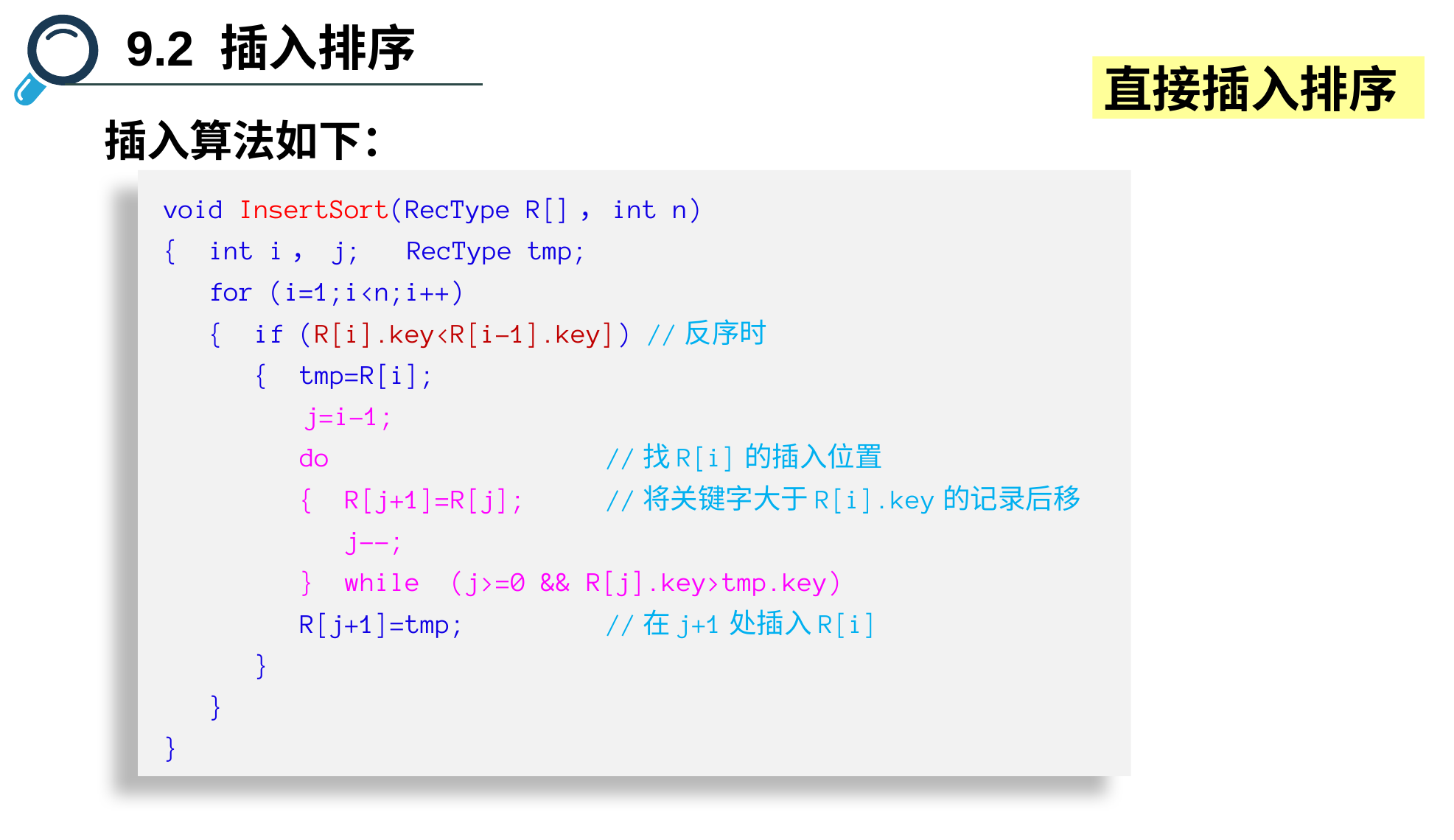

9.2 插入排序
直接插入排序
插入算法如下：
void InsertSort(RecType R[]，int n)
{  int i， j;   RecType tmp;
   for (i=1;i<n;i++)
   {  if (R[i].key<R[i-1].key]) //反序时
      {  tmp=R[i];
	  j=i-1;
         do			//找R[i]的插入位置
         {  R[j+1]=R[j];   	//将关键字大于R[i].key的记录后移
            j--;
         }  while  (j>=0 && R[j].key>tmp.key)
         R[j+1]=tmp;      	//在j+1处插入R[i]
      }
   }
}